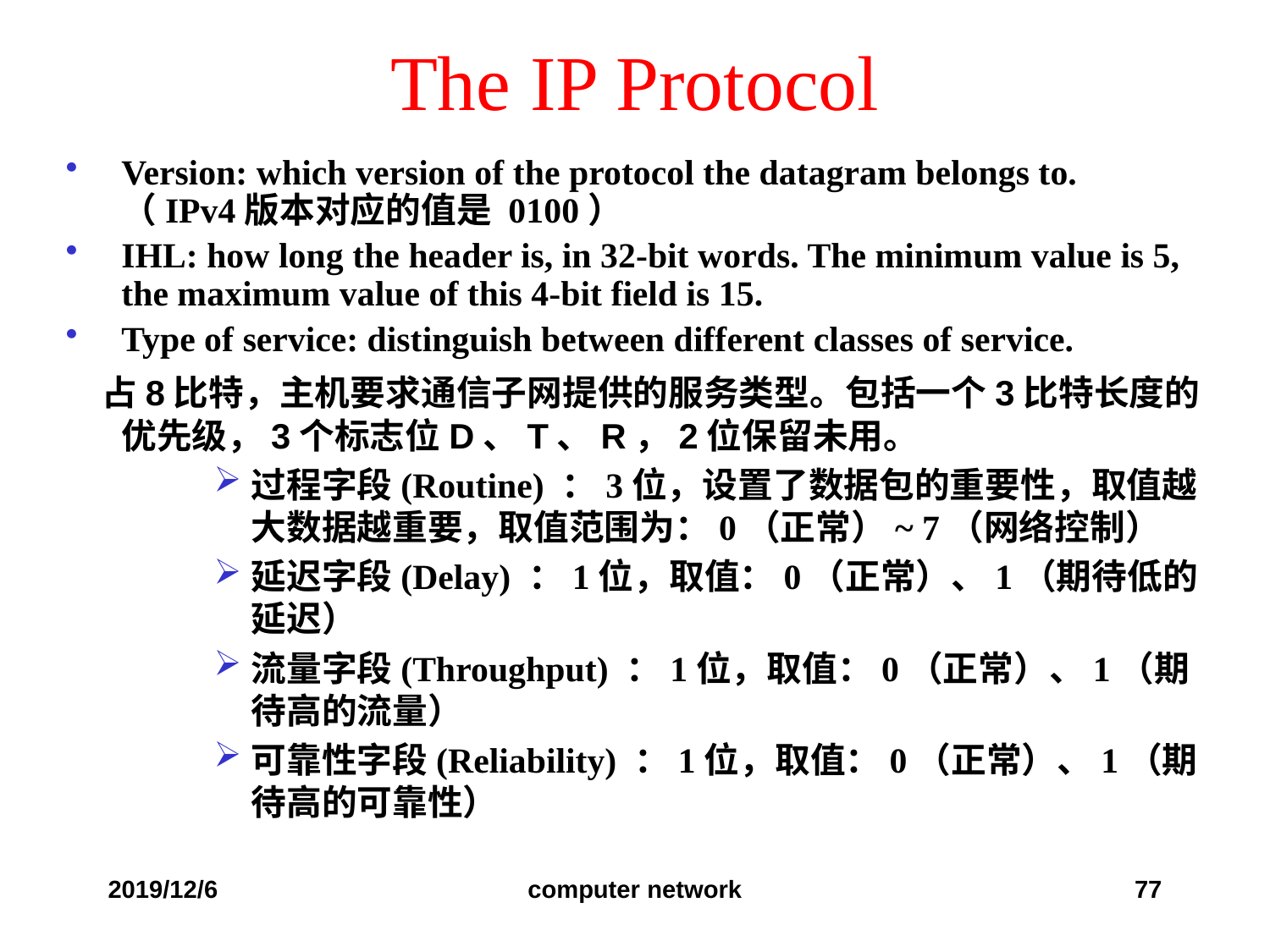

# The IP Protocol
Version: which version of the protocol the datagram belongs to. （IPv4版本对应的值是 0100）
IHL: how long the header is, in 32-bit words. The minimum value is 5, the maximum value of this 4-bit field is 15.
Type of service: distinguish between different classes of service.
   占8比特，主机要求通信子网提供的服务类型。包括一个3比特长度的优先级，3个标志位D、T、R，2位保留未用。
过程字段(Routine) ：3位，设置了数据包的重要性，取值越大数据越重要，取值范围为：0（正常）~ 7（网络控制）
延迟字段(Delay) ：1位，取值：0（正常）、1（期待低的延迟）
流量字段(Throughput) ：1位，取值：0（正常）、1（期待高的流量）
可靠性字段(Reliability) ：1位，取值：0（正常）、1（期待高的可靠性）

2019/12/6
computer network
77